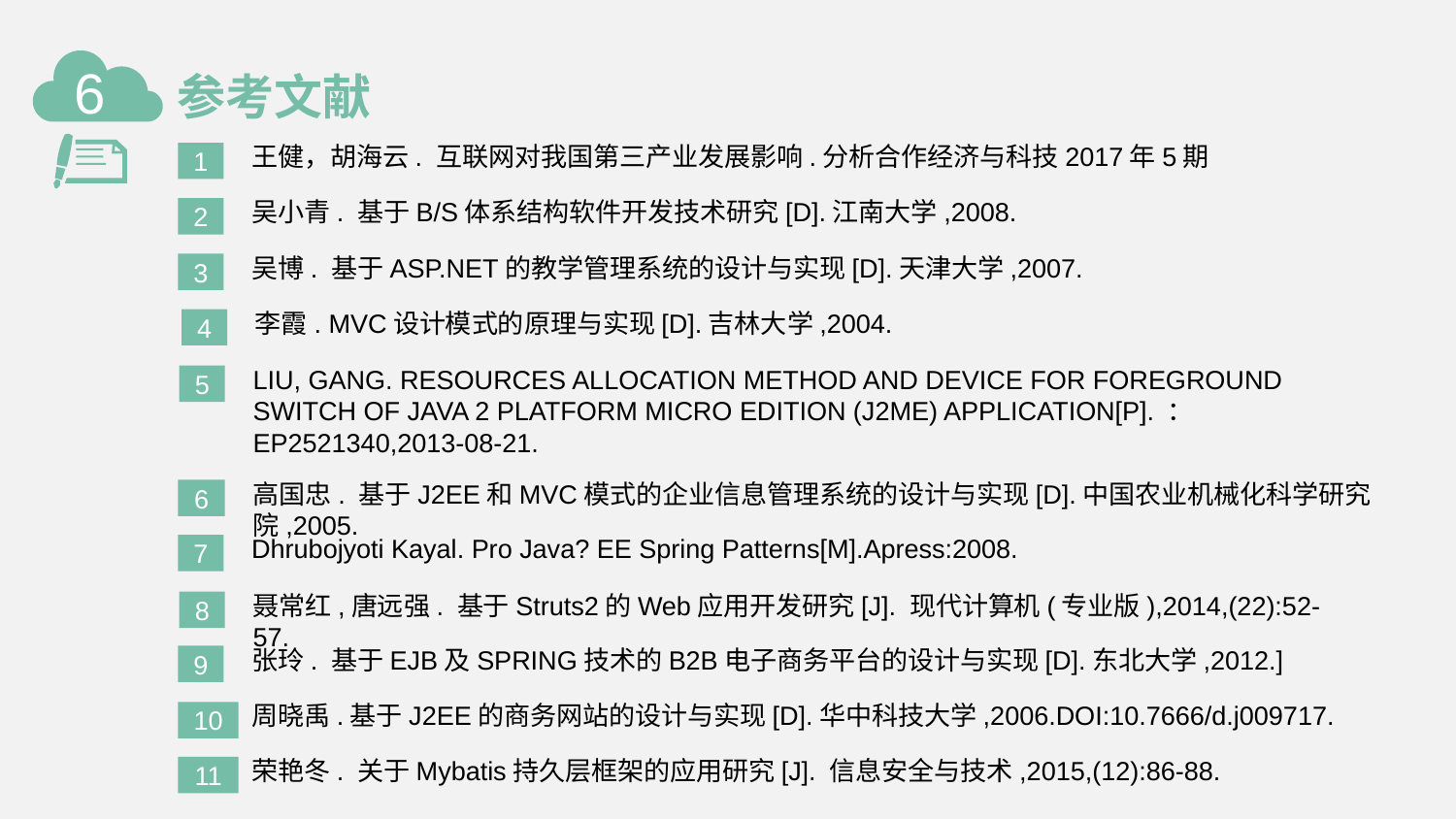

6

参考文献

王健，胡海云. 互联网对我国第三产业发展影响.分析合作经济与科技2017年5期
1
吴小青. 基于B/S体系结构软件开发技术研究[D].江南大学,2008.
2
吴博. 基于ASP.NET的教学管理系统的设计与实现[D].天津大学,2007.
3
李霞. MVC设计模式的原理与实现[D].吉林大学,2004.
4
LIU, GANG. RESOURCES ALLOCATION METHOD AND DEVICE FOR FOREGROUND SWITCH OF JAVA 2 PLATFORM MICRO EDITION (J2ME) APPLICATION[P]. ：EP2521340,2013-08-21.
5
高国忠. 基于J2EE和MVC模式的企业信息管理系统的设计与实现[D].中国农业机械化科学研究院,2005.
6
Dhrubojyoti Kayal. Pro Java? EE Spring Patterns[M].Apress:2008.
7
聂常红,唐远强. 基于Struts2的Web应用开发研究[J]. 现代计算机(专业版),2014,(22):52-57.
8
张玲. 基于EJB及SPRING技术的B2B电子商务平台的设计与实现[D].东北大学,2012.]
9
周晓禹.基于J2EE的商务网站的设计与实现[D].华中科技大学,2006.DOI:10.7666/d.j009717.
10
荣艳冬. 关于Mybatis持久层框架的应用研究[J]. 信息安全与技术,2015,(12):86-88.
11